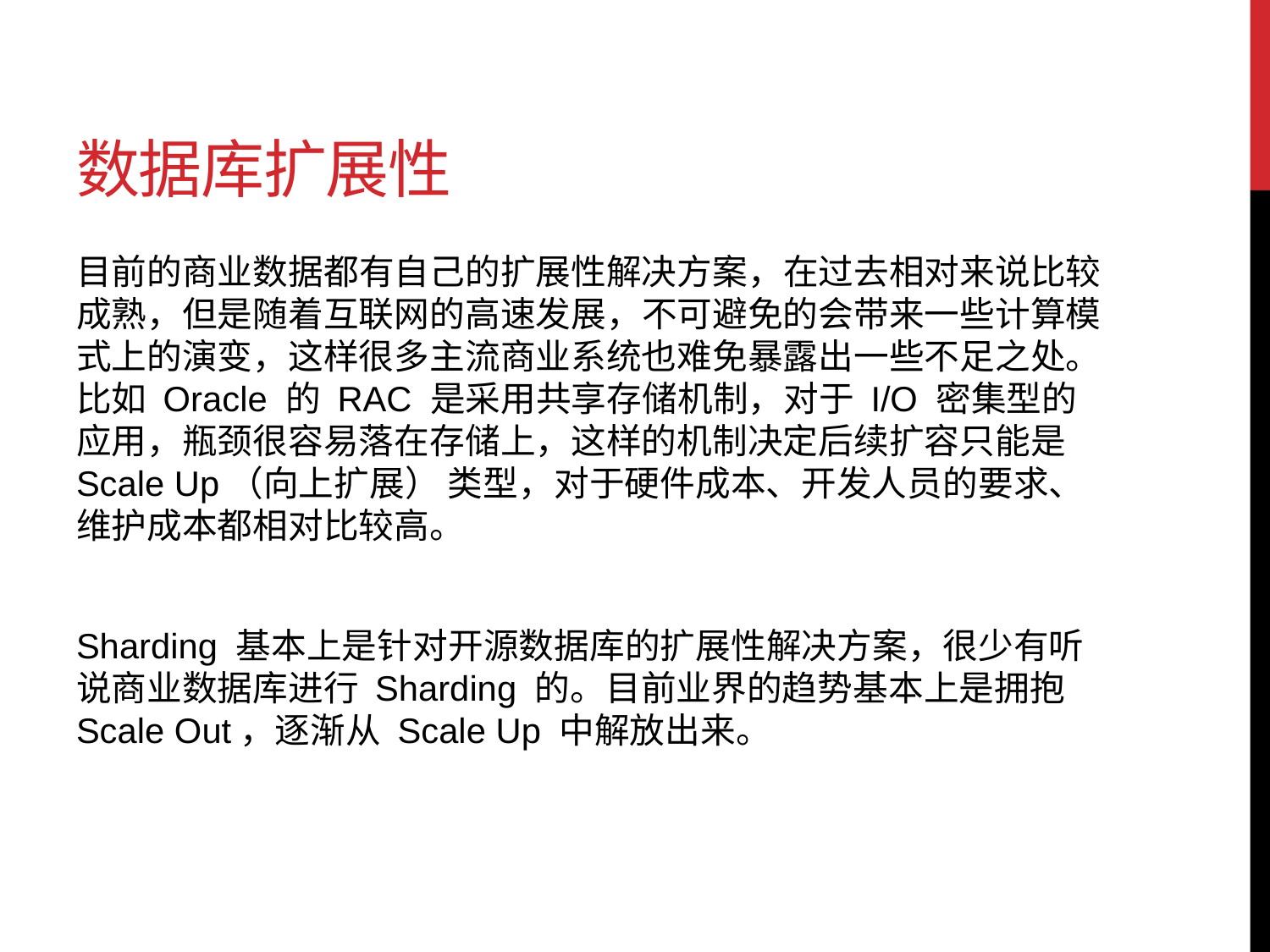

# 数据库扩展性
目前的商业数据都有自己的扩展性解决方案，在过去相对来说比较成熟，但是随着互联网的高速发展，不可避免的会带来一些计算模式上的演变，这样很多主流商业系统也难免暴露出一些不足之处。比如 Oracle 的 RAC 是采用共享存储机制，对于 I/O 密集型的应用，瓶颈很容易落在存储上，这样的机制决定后续扩容只能是 Scale Up（向上扩展） 类型，对于硬件成本、开发人员的要求、维护成本都相对比较高。

Sharding 基本上是针对开源数据库的扩展性解决方案，很少有听说商业数据库进行 Sharding 的。目前业界的趋势基本上是拥抱 Scale Out，逐渐从 Scale Up 中解放出来。